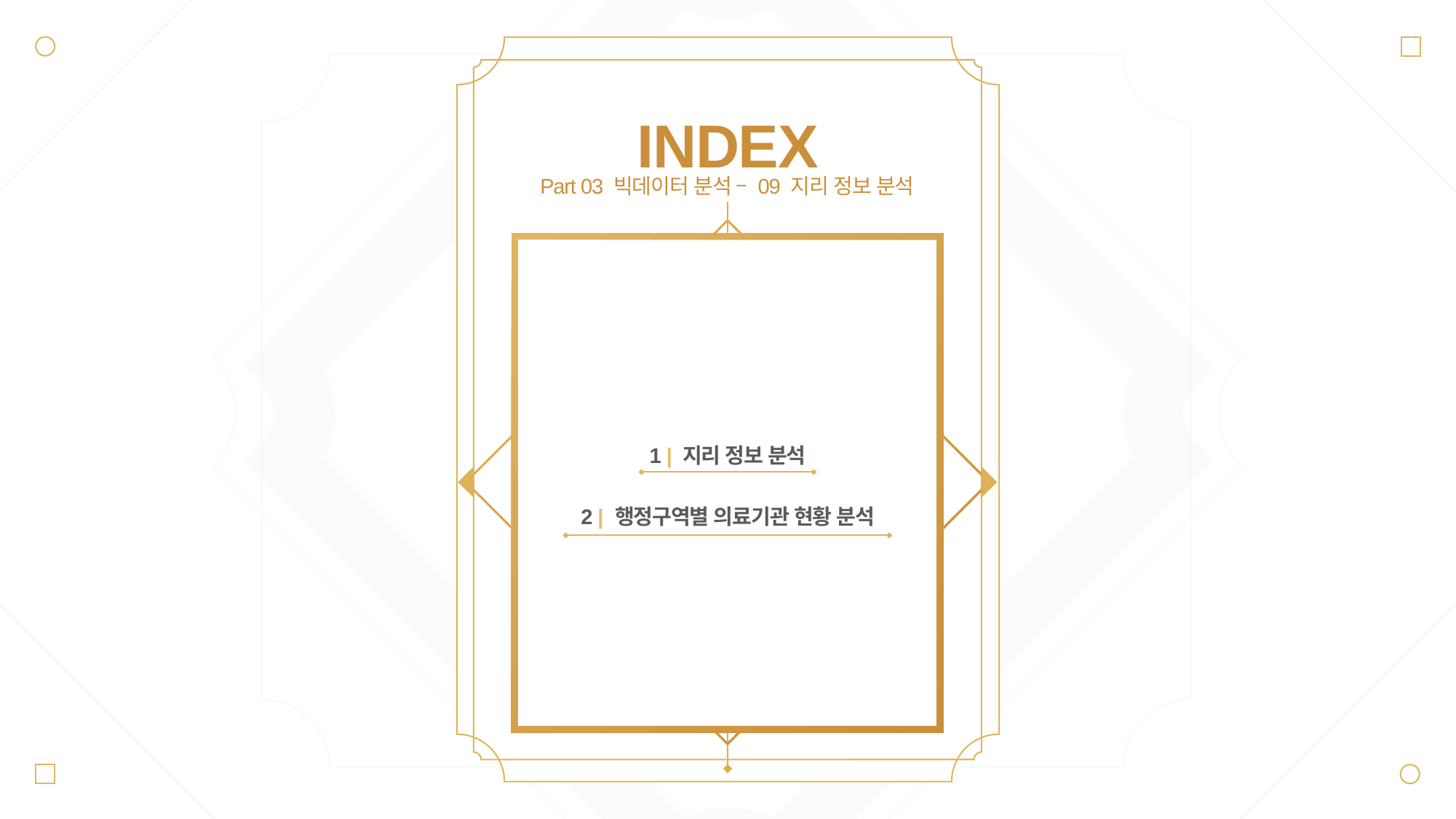

INDEX
Part 03 빅데이터 분석 – 09 지리 정보 분석

1 | 지리 정보 분석

2 | 행정구역별 의료기관 현황 분석